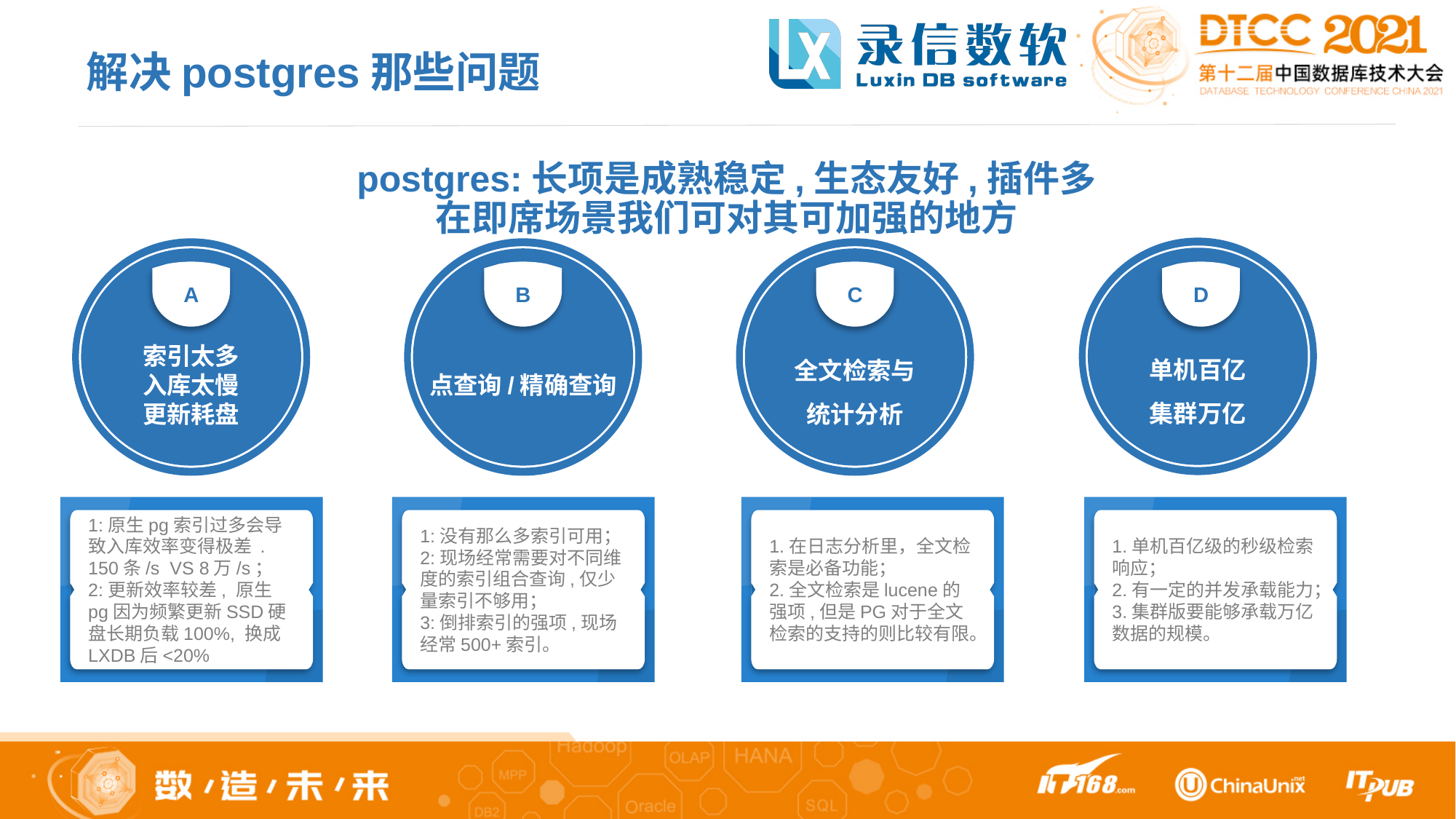

解决postgres那些问题
postgres:长项是成熟稳定,生态友好,插件多
在即席场景我们可对其可加强的地方
单机百亿
集群万亿
索引太多
入库太慢
更新耗盘
A
点查询/精确查询
B
全文检索与
统计分析
C
D
不可得兼

1:原生pg索引过多会导致入库效率变得极差 . 150条/s  VS 8万/s；
2:更新效率较差, 原生pg因为频繁更新SSD硬盘长期负载100%, 换成LXDB后<20%

1:没有那么多索引可用；
2:现场经常需要对不同维度的索引组合查询,仅少量索引不够用；
3:倒排索引的强项,现场经常500+索引。

1.在日志分析里，全文检索是必备功能；
2.全文检索是lucene的强项,但是PG对于全文检索的支持的则比较有限。

1.单机百亿级的秒级检索响应；
2.有一定的并发承载能力；
3.集群版要能够承载万亿数据的规模。